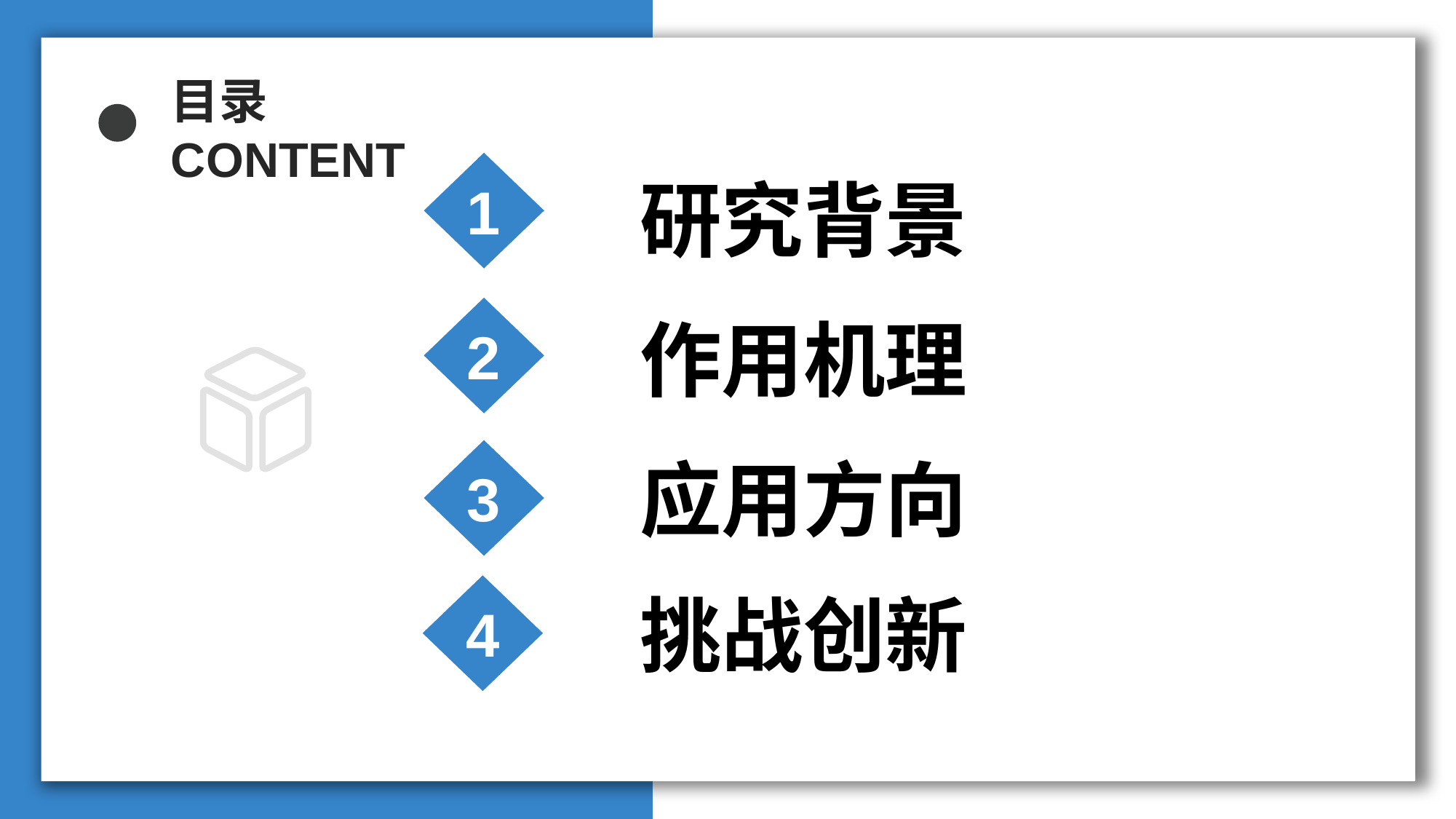

目录
CONTENT

研究背景
1

作用机理
2

应用方向
3

挑战创新
4